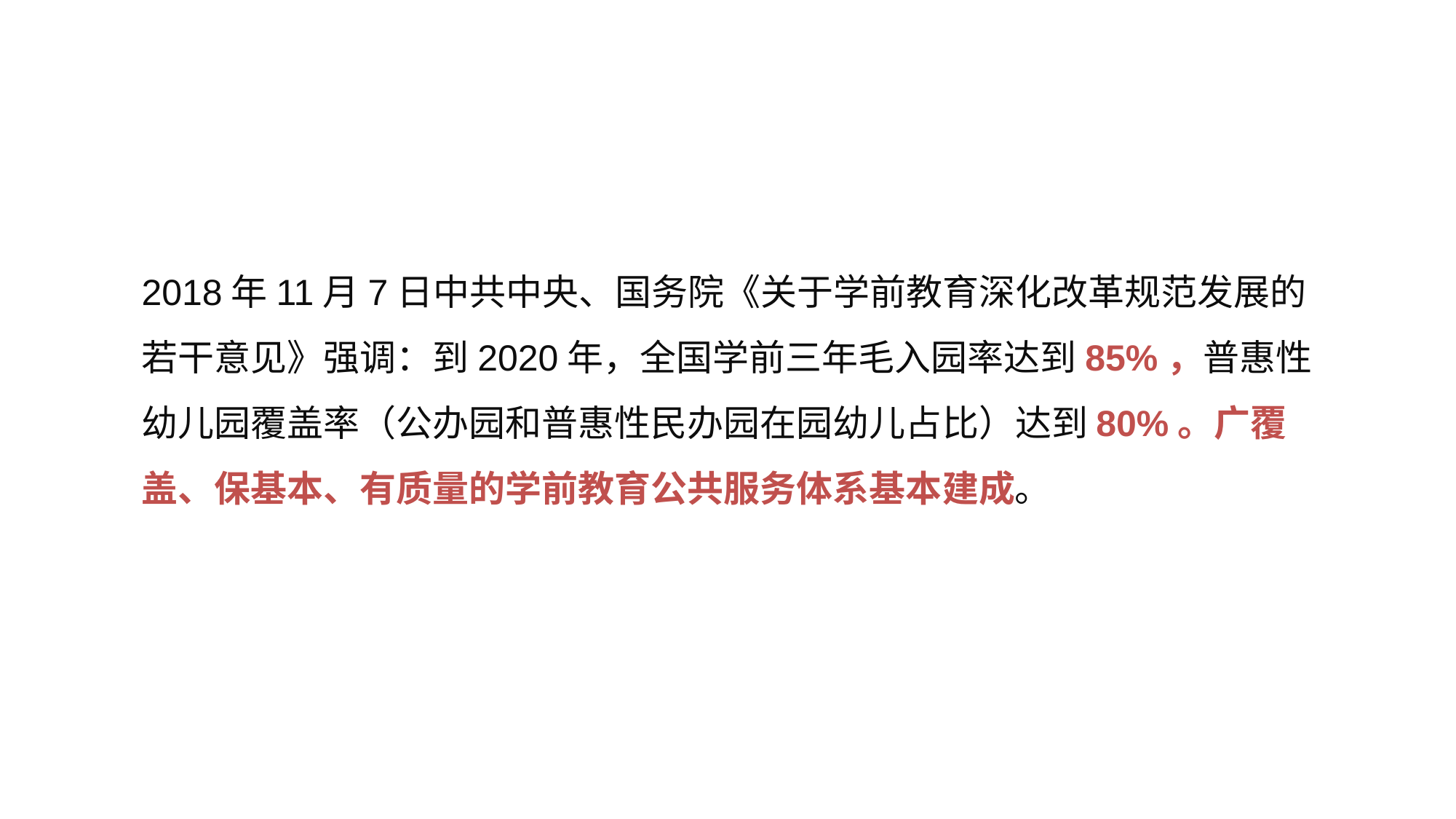

2018年11月7日中共中央、国务院《关于学前教育深化改革规范发展的若干意见》强调：到2020年，全国学前三年毛入园率达到85%，普惠性幼儿园覆盖率（公办园和普惠性民办园在园幼儿占比）达到80%。广覆盖、保基本、有质量的学前教育公共服务体系基本建成。